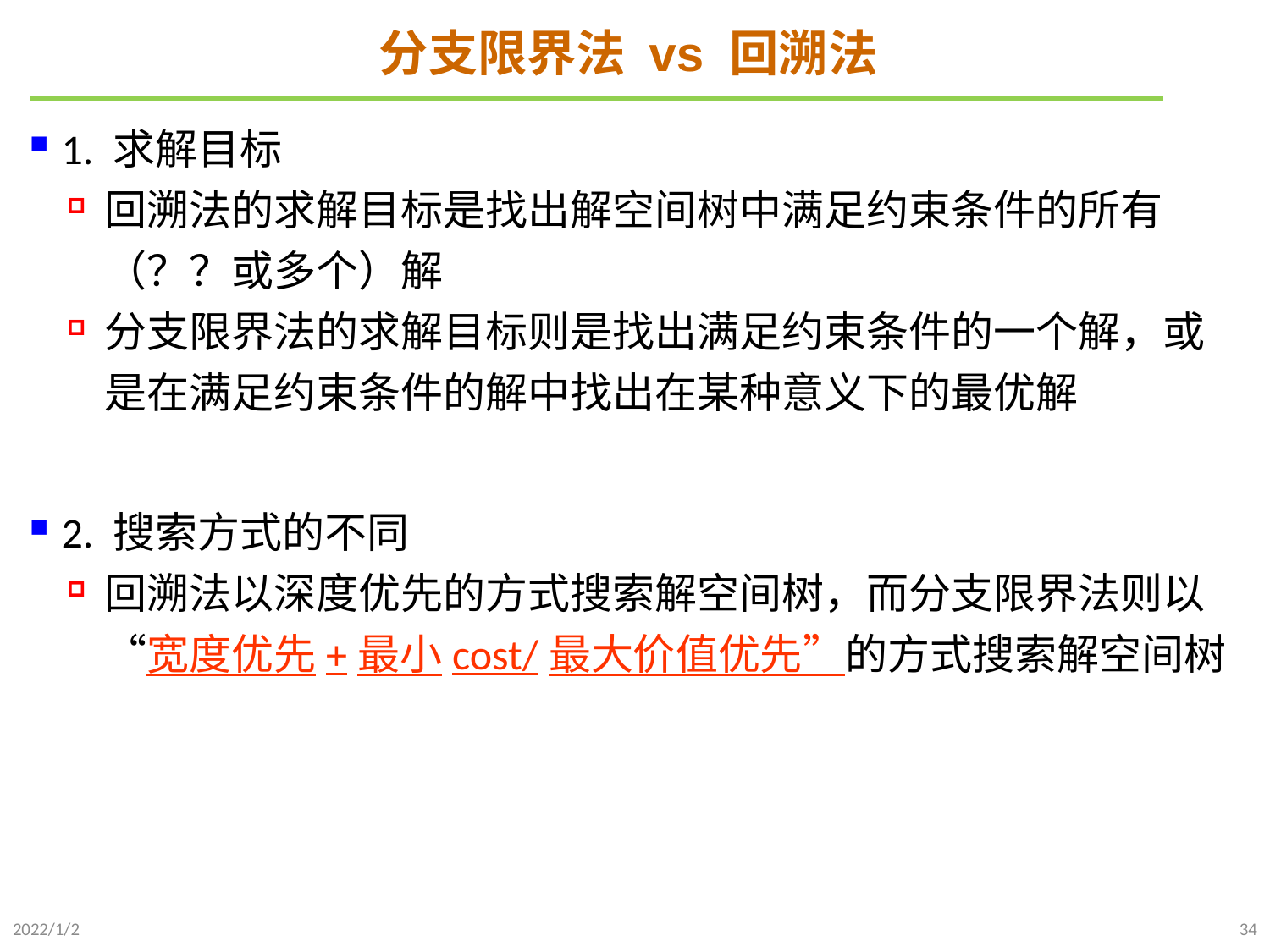

# 分支限界法 vs 回溯法
1. 求解目标
回溯法的求解目标是找出解空间树中满足约束条件的所有（？？或多个）解
分支限界法的求解目标则是找出满足约束条件的一个解，或是在满足约束条件的解中找出在某种意义下的最优解

2. 搜索方式的不同
回溯法以深度优先的方式搜索解空间树，而分支限界法则以“宽度优先+最小cost/最大价值优先”的方式搜索解空间树

2022/1/2
34